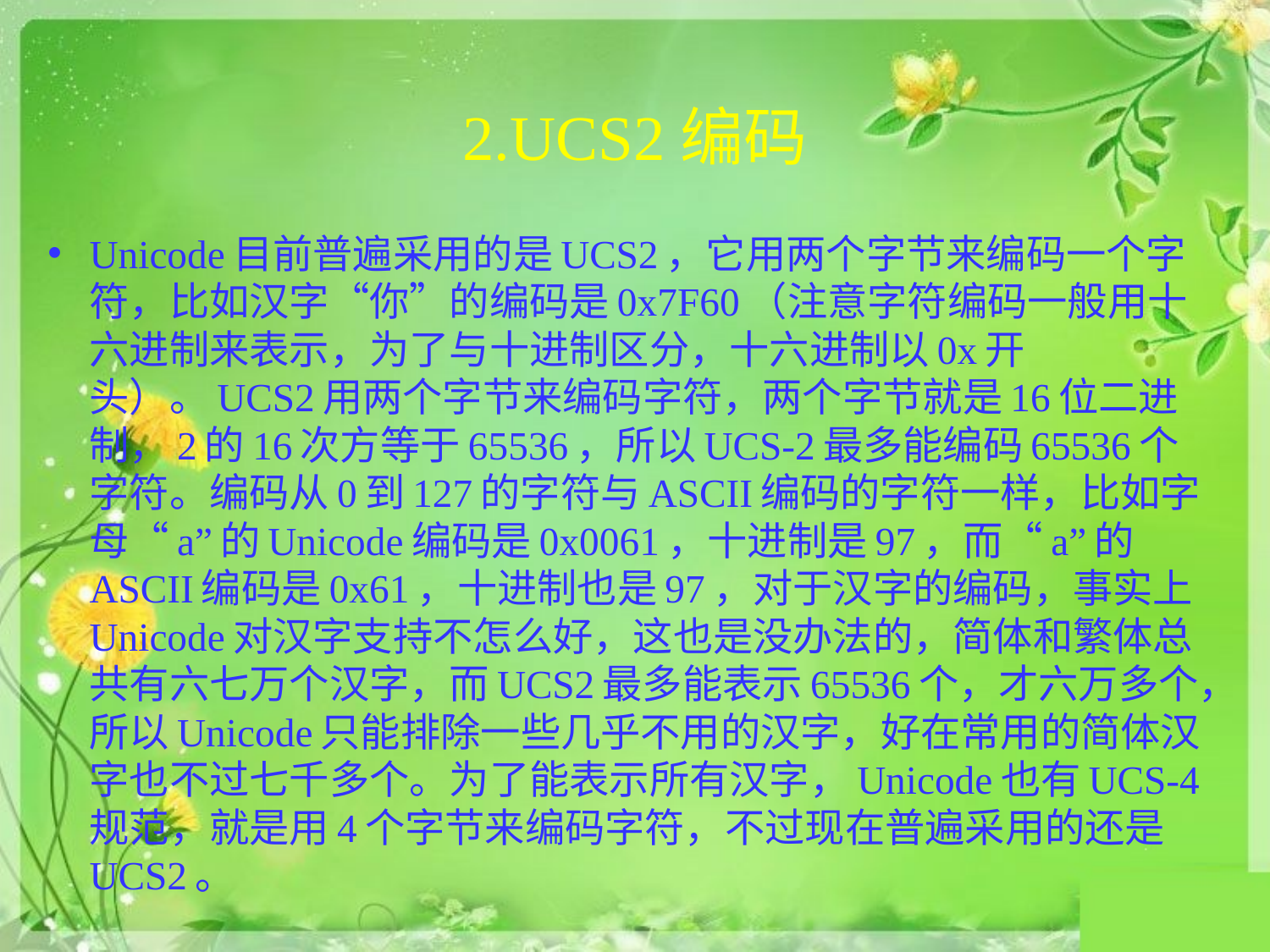

# 2.UCS2编码
Unicode目前普遍采用的是UCS2，它用两个字节来编码一个字符，比如汉字“你”的编码是0x7F60（注意字符编码一般用十六进制来表示，为了与十进制区分，十六进制以0x开头）。UCS2用两个字节来编码字符，两个字节就是16位二进制，2的16次方等于65536，所以UCS-2最多能编码65536个字符。编码从0到127的字符与ASCII编码的字符一样，比如字母“a”的Unicode编码是0x0061，十进制是97，而“a”的ASCII编码是0x61，十进制也是97，对于汉字的编码，事实上Unicode对汉字支持不怎么好，这也是没办法的，简体和繁体总共有六七万个汉字，而UCS2最多能表示65536个，才六万多个，所以Unicode只能排除一些几乎不用的汉字，好在常用的简体汉字也不过七千多个。为了能表示所有汉字，Unicode也有UCS-4规范，就是用4个字节来编码字符，不过现在普遍采用的还是UCS2。